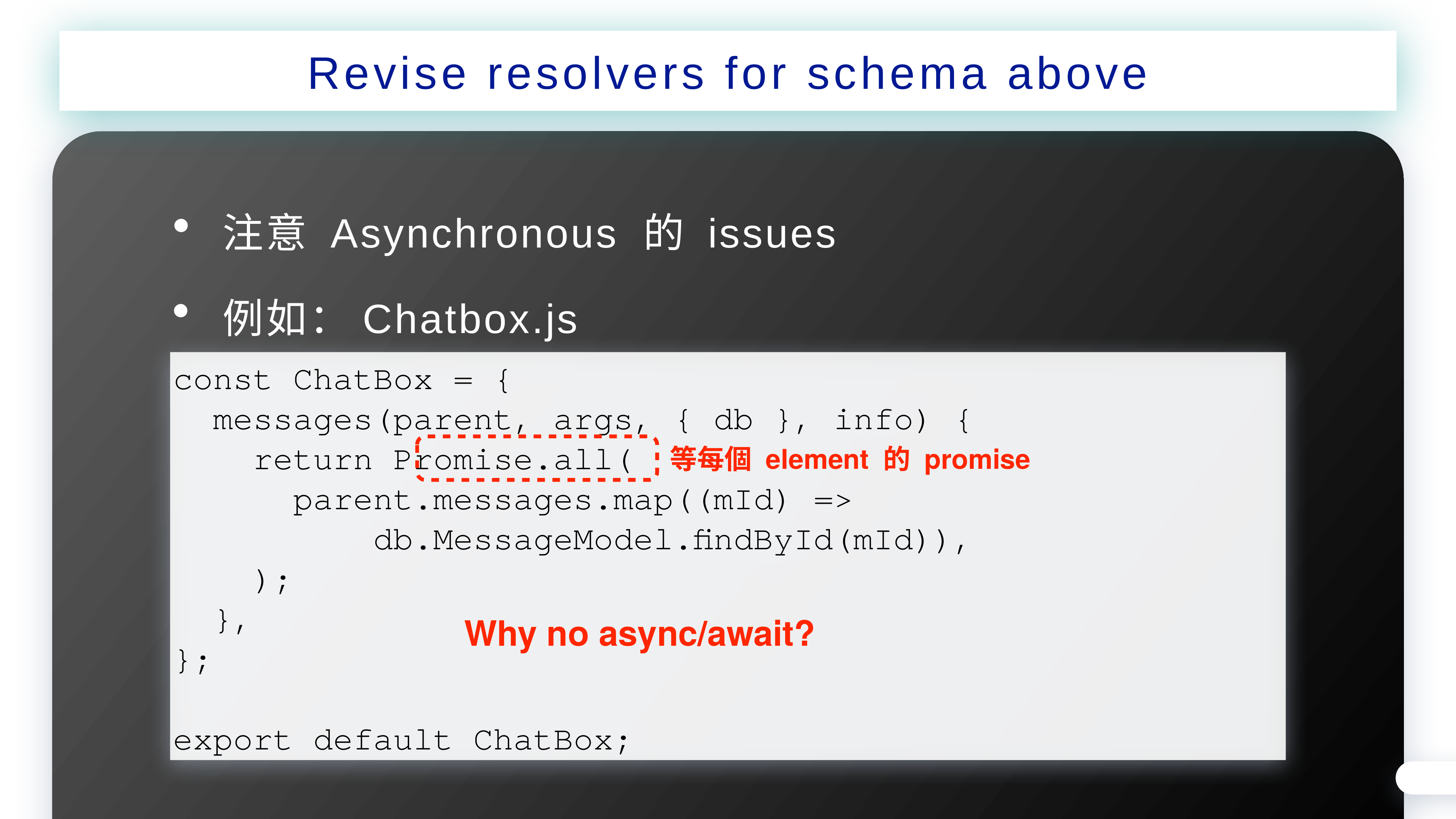

Revise resolvers for schema above
注意 Asynchronous 的 issues
例如：Chatbox.js
const ChatBox = {
  messages(parent, args, { db }, info) {
    return Promise.all(
      parent.messages.map((mId) =>
          db.MessageModel.findById(mId)),
    );
  },
};

export default ChatBox;
等每個 element 的 promise

Why no async/await?
19